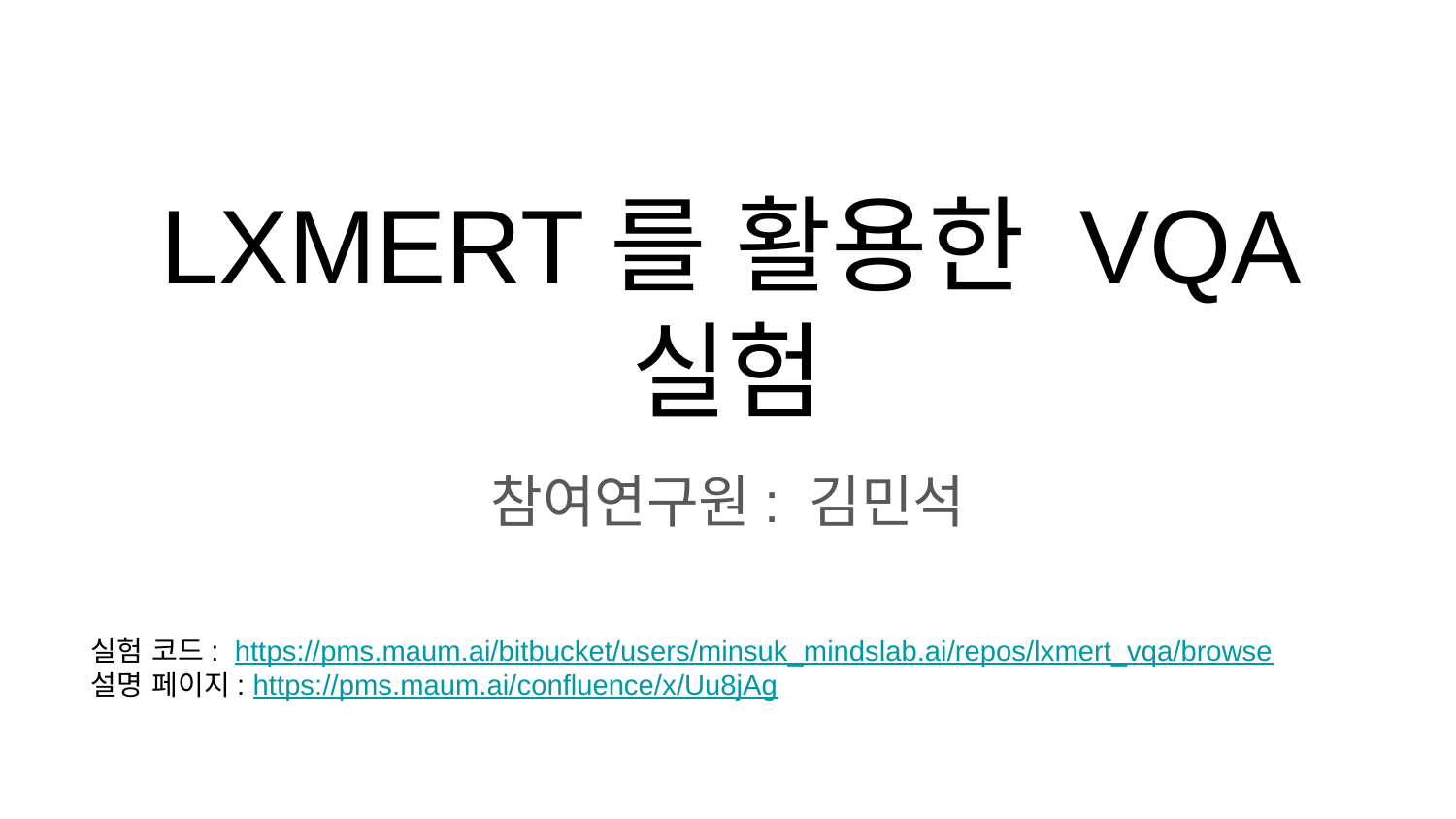

# LXMERT를 활용한 VQA 실험
참여연구원: 김민석
실험 코드:  https://pms.maum.ai/bitbucket/users/minsuk_mindslab.ai/repos/lxmert_vqa/browse
설명 페이지: https://pms.maum.ai/confluence/x/Uu8jAg